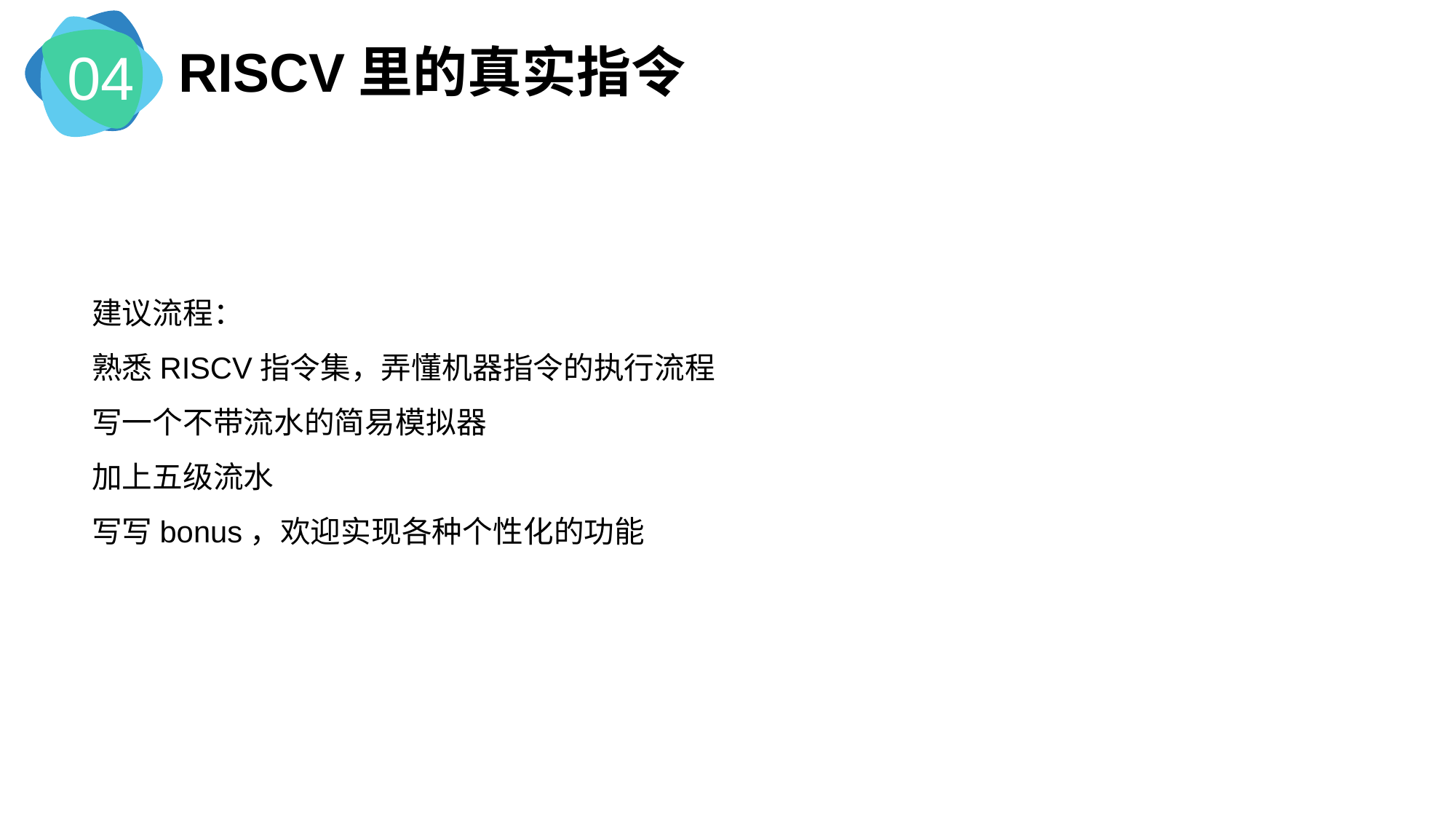

04
RISCV里的真实指令
建议流程：
熟悉RISCV指令集，弄懂机器指令的执行流程
写一个不带流水的简易模拟器
加上五级流水
写写bonus，欢迎实现各种个性化的功能